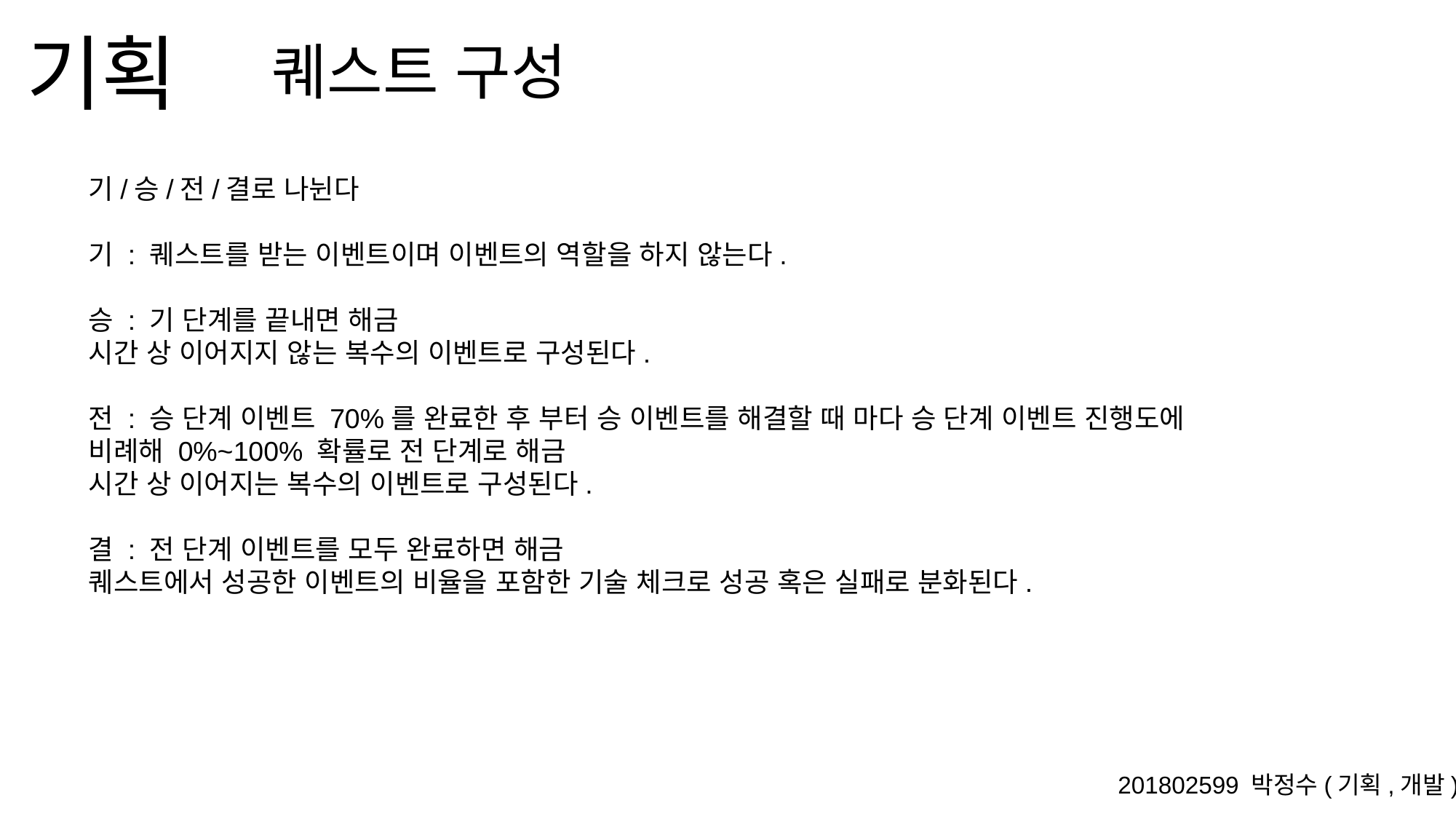

퀘스트 구성
기/승/전/결로 나뉜다

기 : 퀘스트를 받는 이벤트이며 이벤트의 역할을 하지 않는다.

승 : 기 단계를 끝내면 해금
시간 상 이어지지 않는 복수의 이벤트로 구성된다.

전 : 승 단계 이벤트 70%를 완료한 후 부터 승 이벤트를 해결할 때 마다 승 단계 이벤트 진행도에 비례해 0%~100% 확률로 전 단계로 해금
시간 상 이어지는 복수의 이벤트로 구성된다.

결 : 전 단계 이벤트를 모두 완료하면 해금
퀘스트에서 성공한 이벤트의 비율을 포함한 기술 체크로 성공 혹은 실패로 분화된다.